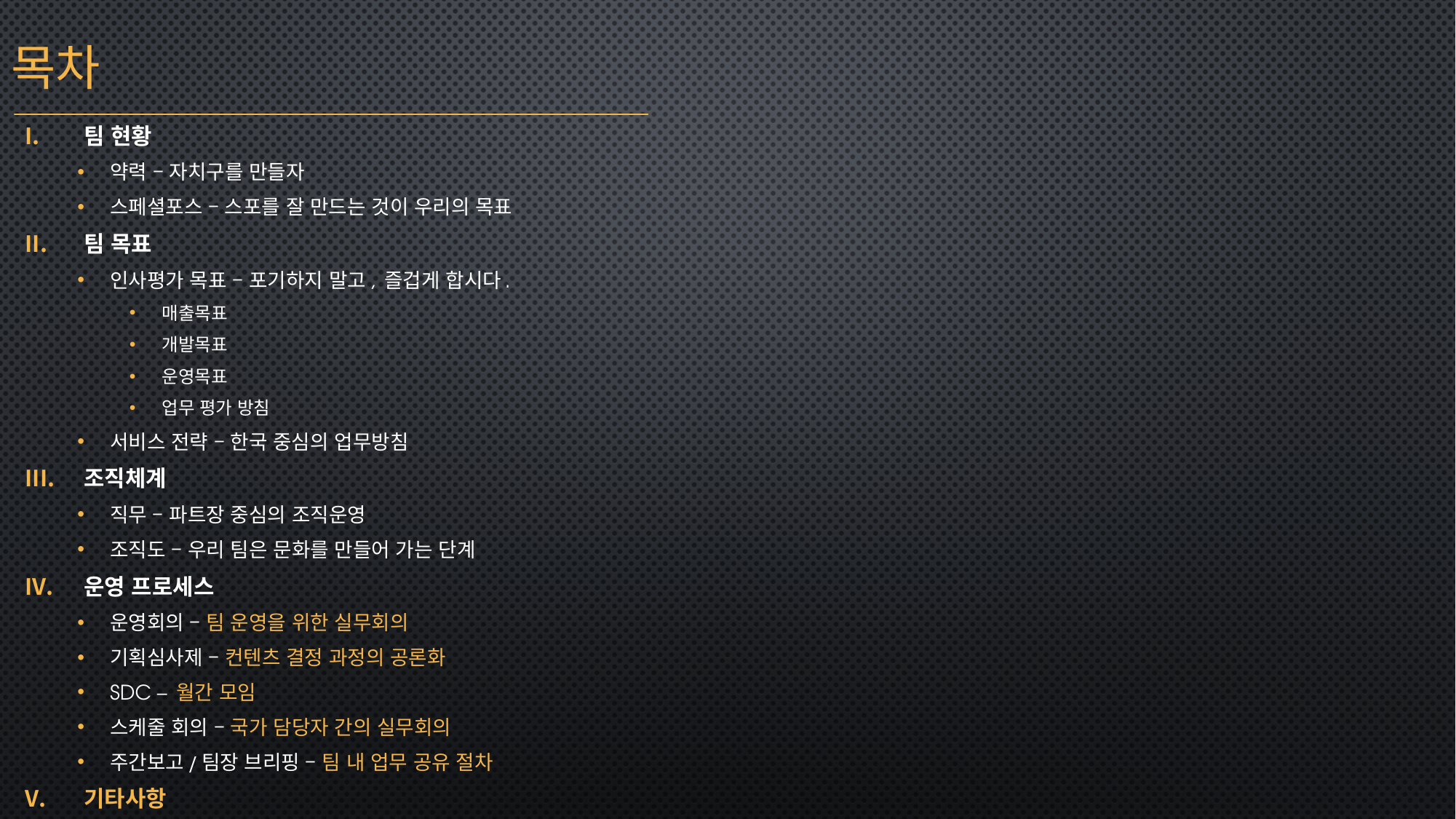

목차
팀 현황
약력 – 자치구를 만들자
스페셜포스 – 스포를 잘 만드는 것이 우리의 목표
팀 목표
인사평가 목표 – 포기하지 말고, 즐겁게 합시다.
매출목표
개발목표
운영목표
업무 평가 방침
서비스 전략 – 한국 중심의 업무방침
조직체계
직무 – 파트장 중심의 조직운영
조직도 – 우리 팀은 문화를 만들어 가는 단계
운영 프로세스
운영회의 – 팀 운영을 위한 실무회의
기획심사제 – 컨텐츠 결정 과정의 공론화
SDC – 월간 모임
스케줄 회의 – 국가 담당자 간의 실무회의
주간보고/팀장 브리핑 – 팀 내 업무 공유 절차
기타사항